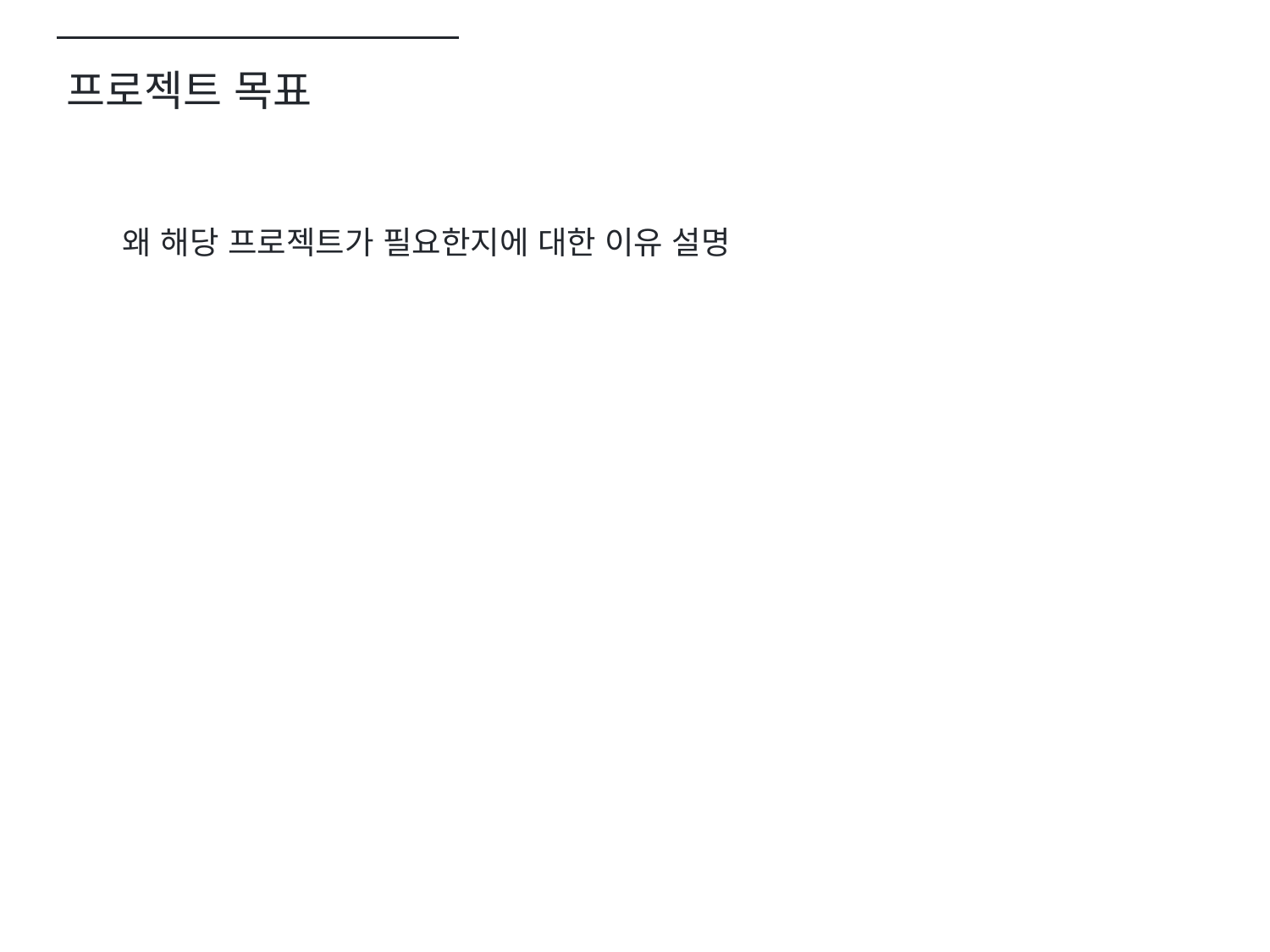

프로젝트 목표
왜 해당 프로젝트가 필요한지에 대한 이유 설명